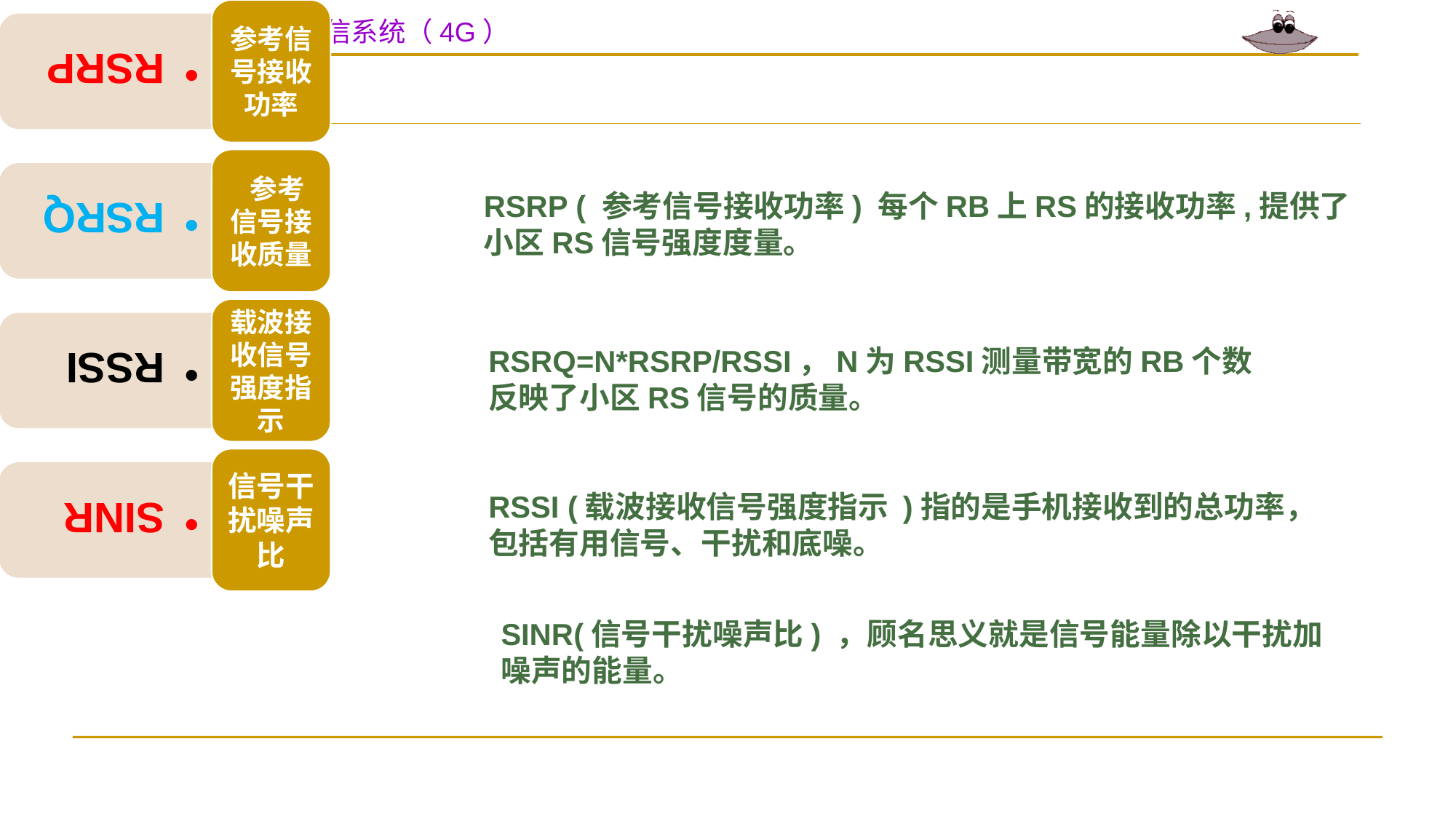

LTE测量
RSRP
参考信号接收功率
RSRQ
 参考信号接收质量
RSSI
载波接收信号强度指示
SINR
信号干扰噪声比
RSRP ( 参考信号接收功率) 每个RB上RS的接收功率,提供了小区RS信号强度度量。
RSRQ=N*RSRP/RSSI，N为RSSI测量带宽的RB个数
反映了小区RS信号的质量。
RSSI (载波接收信号强度指示 )指的是手机接收到的总功率，包括有用信号、干扰和底噪。
SINR(信号干扰噪声比) ，顾名思义就是信号能量除以干扰加噪声的能量。